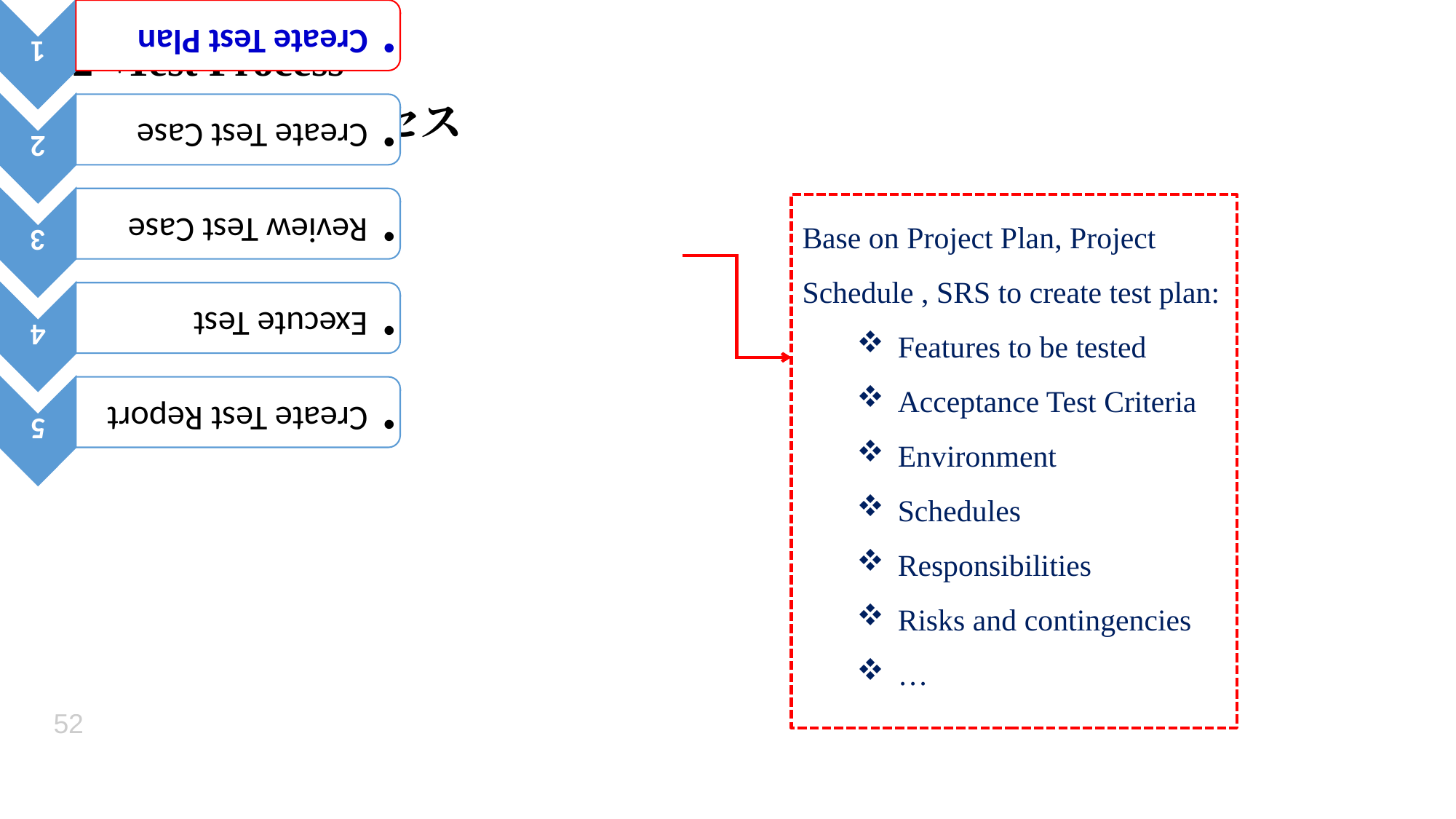

5.2   Test Process
　　テストのプロセス

Base on Project Plan, Project Schedule , SRS to create test plan:
Features to be tested
Acceptance Test Criteria
Environment
Schedules
Responsibilities
Risks and contingencies
…
1
Create Test Plan
2
Create Test Case
3
Review Test Case
4
Execute Test
5
Create Test Report